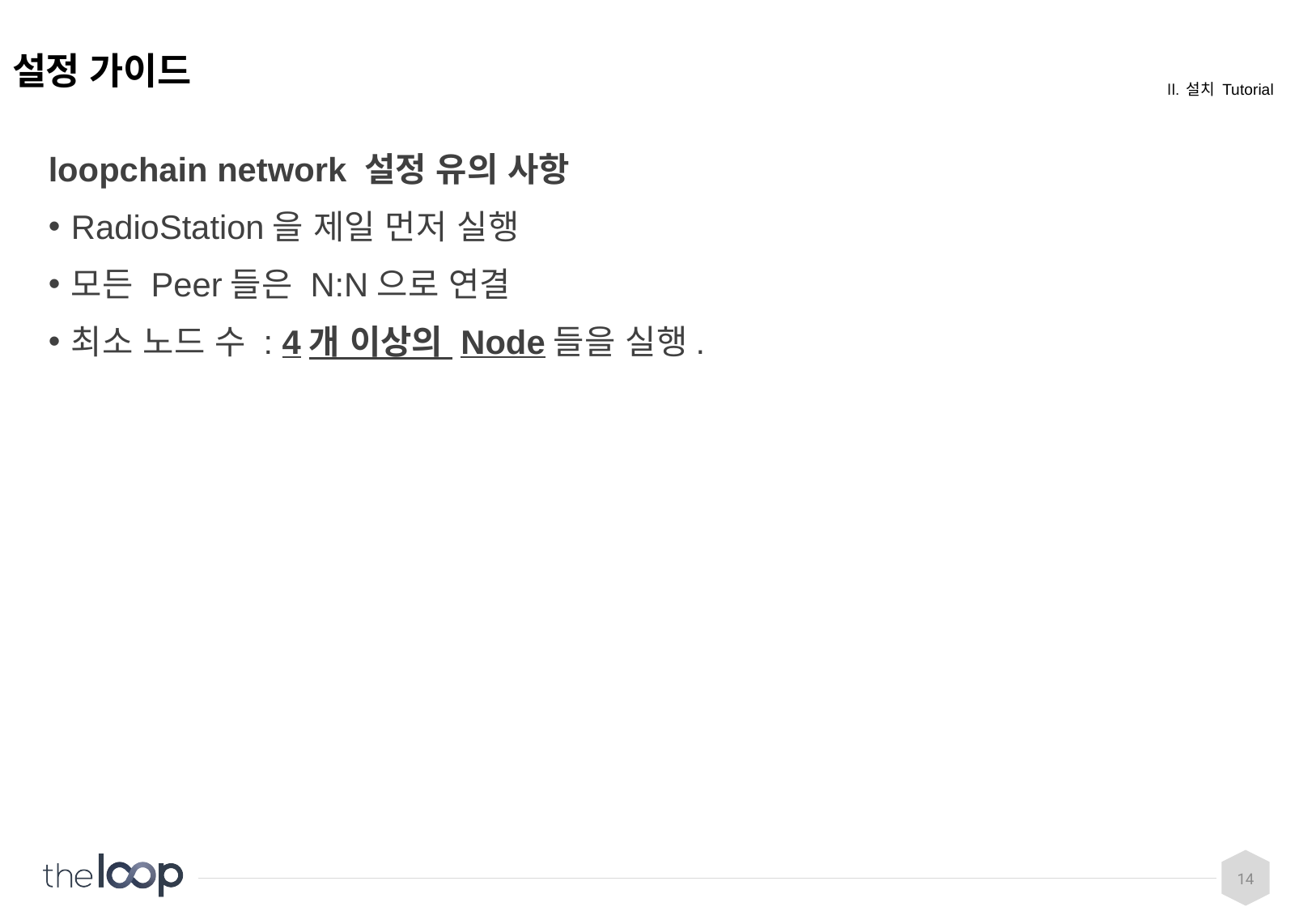

# 설정 가이드
II. 설치 Tutorial

loopchain network 설정 유의 사항
RadioStation을 제일 먼저 실행
모든 Peer들은 N:N으로 연결
최소 노드 수 : 4개 이상의 Node들을 실행.

14